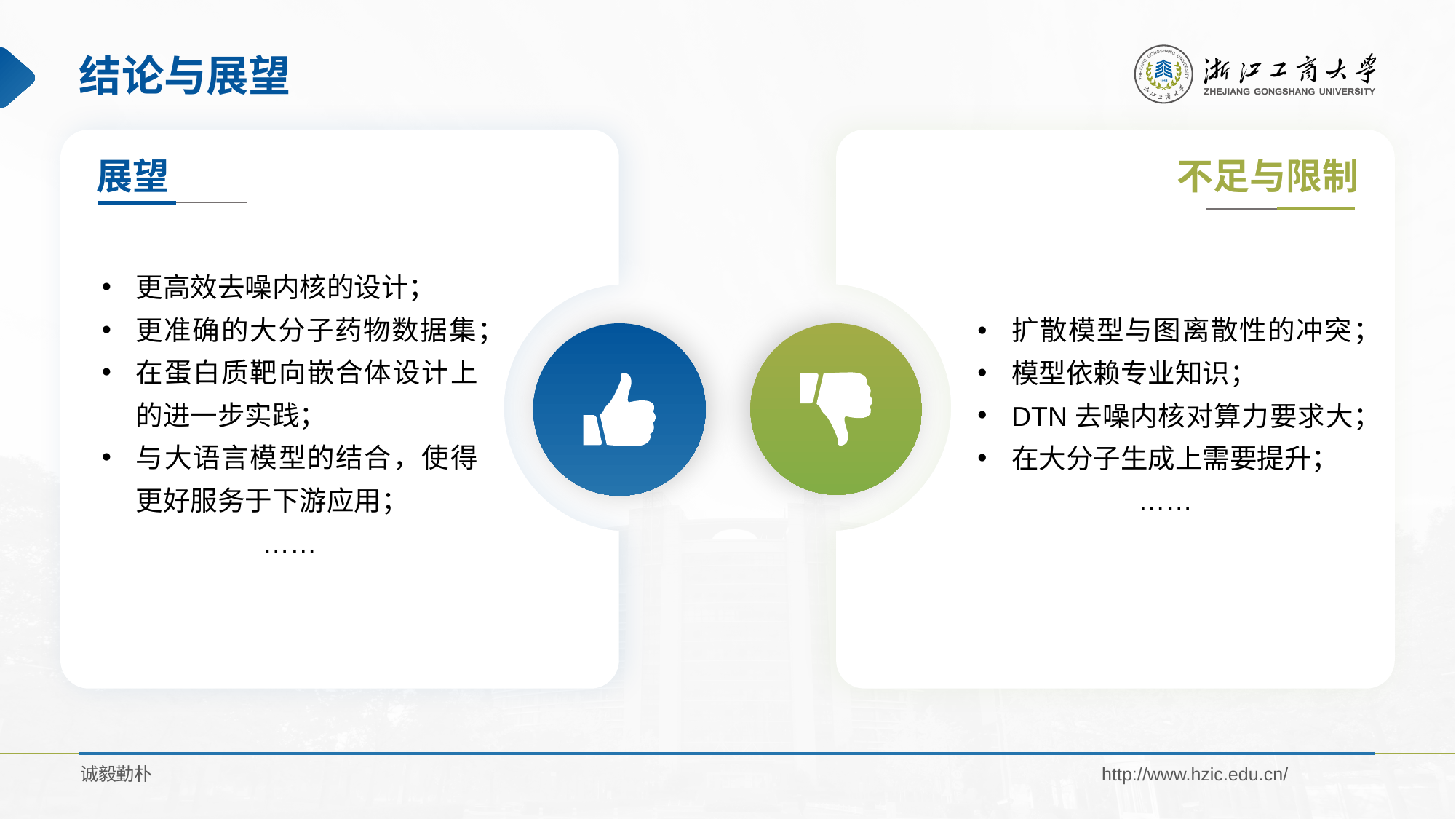

# 结论与展望

不足与限制
展望
更高效去噪内核的设计；
更准确的大分子药物数据集；
在蛋白质靶向嵌合体设计上的进一步实践；
与大语言模型的结合，使得更好服务于下游应用；
……
扩散模型与图离散性的冲突；
模型依赖专业知识；
DTN去噪内核对算力要求大；
在大分子生成上需要提升；
……